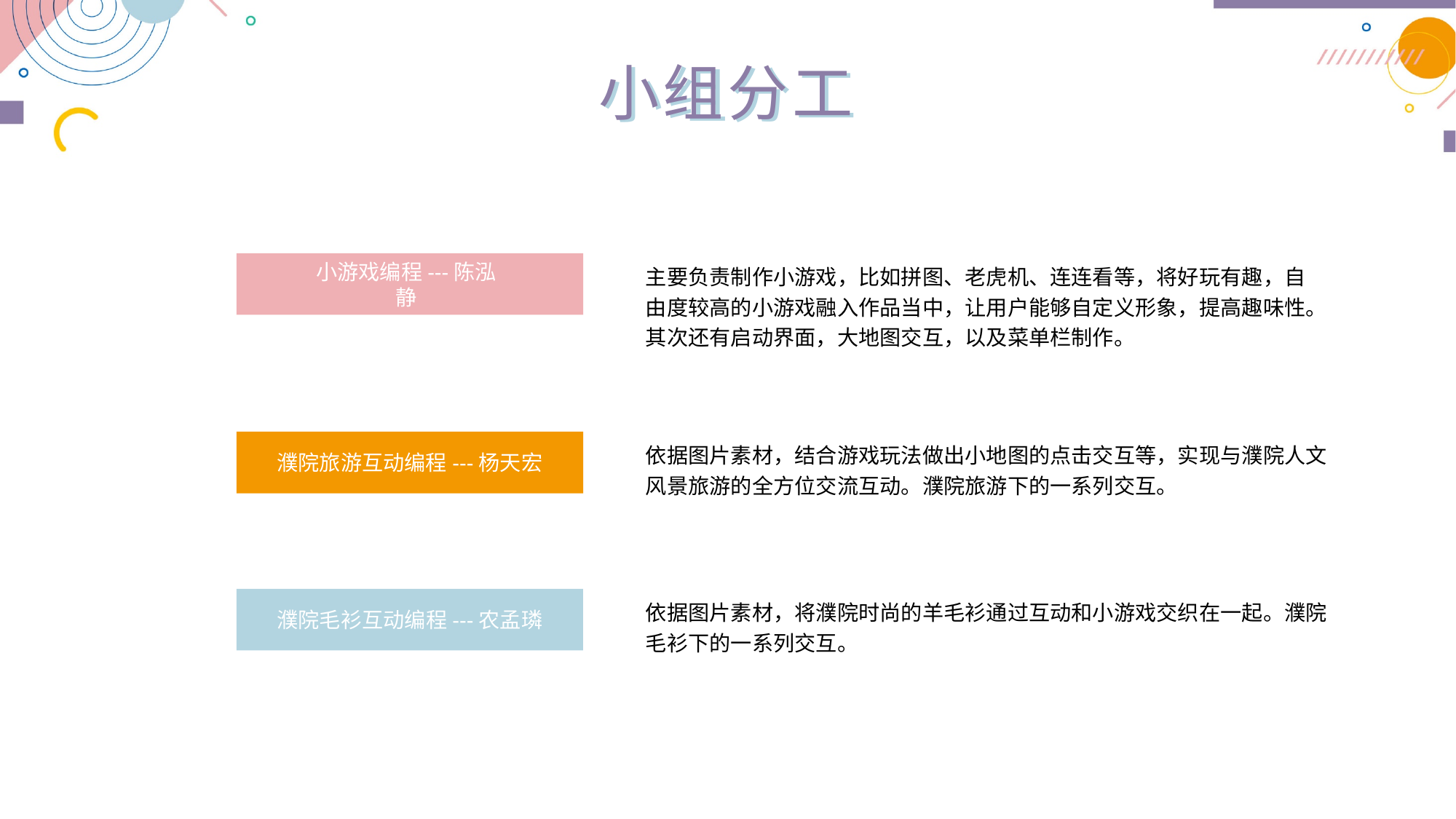

小组分工
小组分工
主要负责制作小游戏，比如拼图、老虎机、连连看等，将好玩有趣，自由度较高的小游戏融入作品当中，让用户能够自定义形象，提高趣味性。
其次还有启动界面，大地图交互，以及菜单栏制作。

小游戏编程---陈泓静
濮院旅游互动编程---杨天宏
依据图片素材，结合游戏玩法做出小地图的点击交互等，实现与濮院人文风景旅游的全方位交流互动。濮院旅游下的一系列交互。
濮院毛衫互动编程---农孟璘
依据图片素材，将濮院时尚的羊毛衫通过互动和小游戏交织在一起。濮院毛衫下的一系列交互。